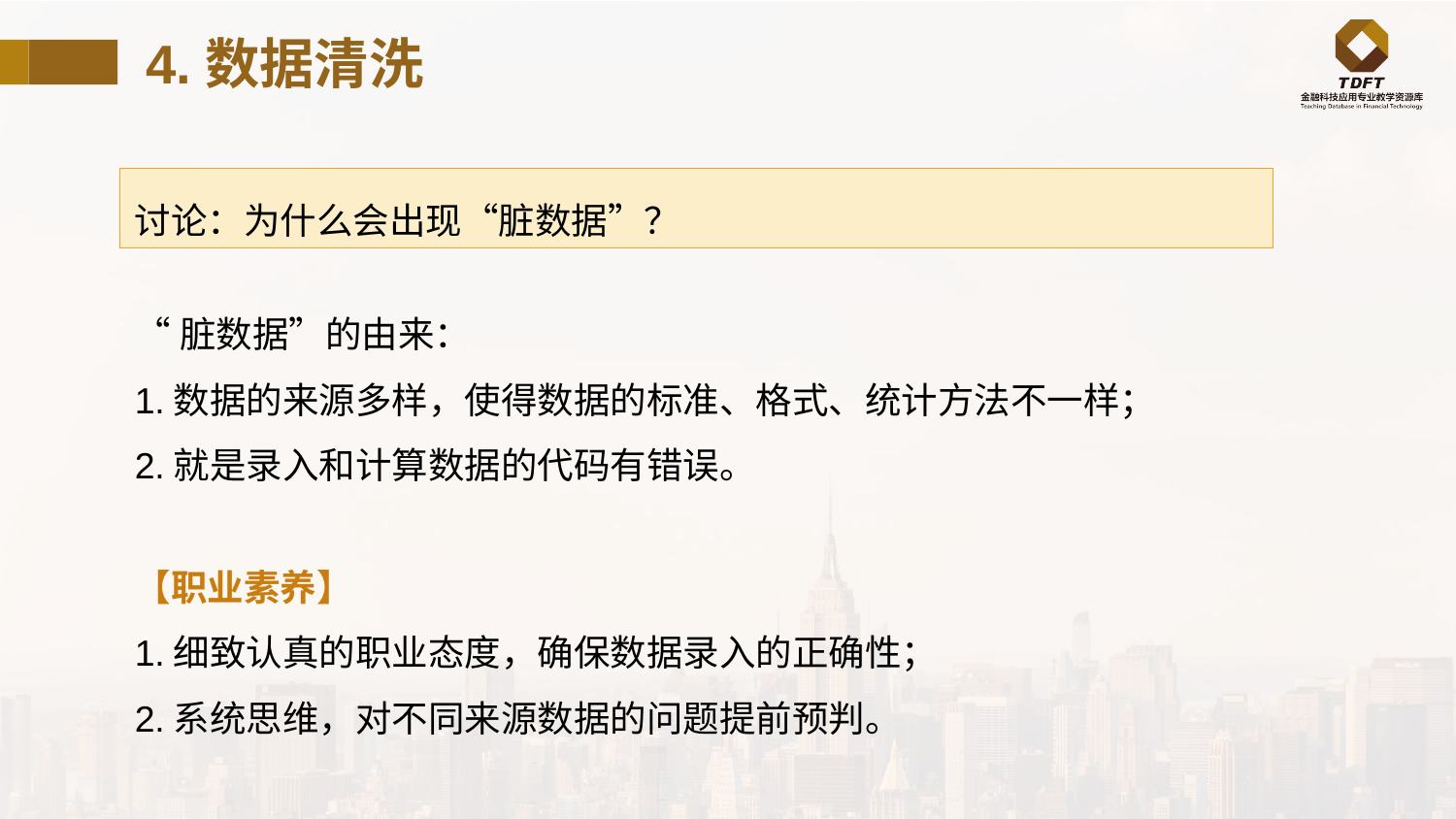

4.数据清洗

讨论：为什么会出现“脏数据”？
“脏数据”的由来：
1.数据的来源多样，使得数据的标准、格式、统计方法不一样；
2.就是录入和计算数据的代码有错误。
【职业素养】
1.细致认真的职业态度，确保数据录入的正确性；
2.系统思维，对不同来源数据的问题提前预判。